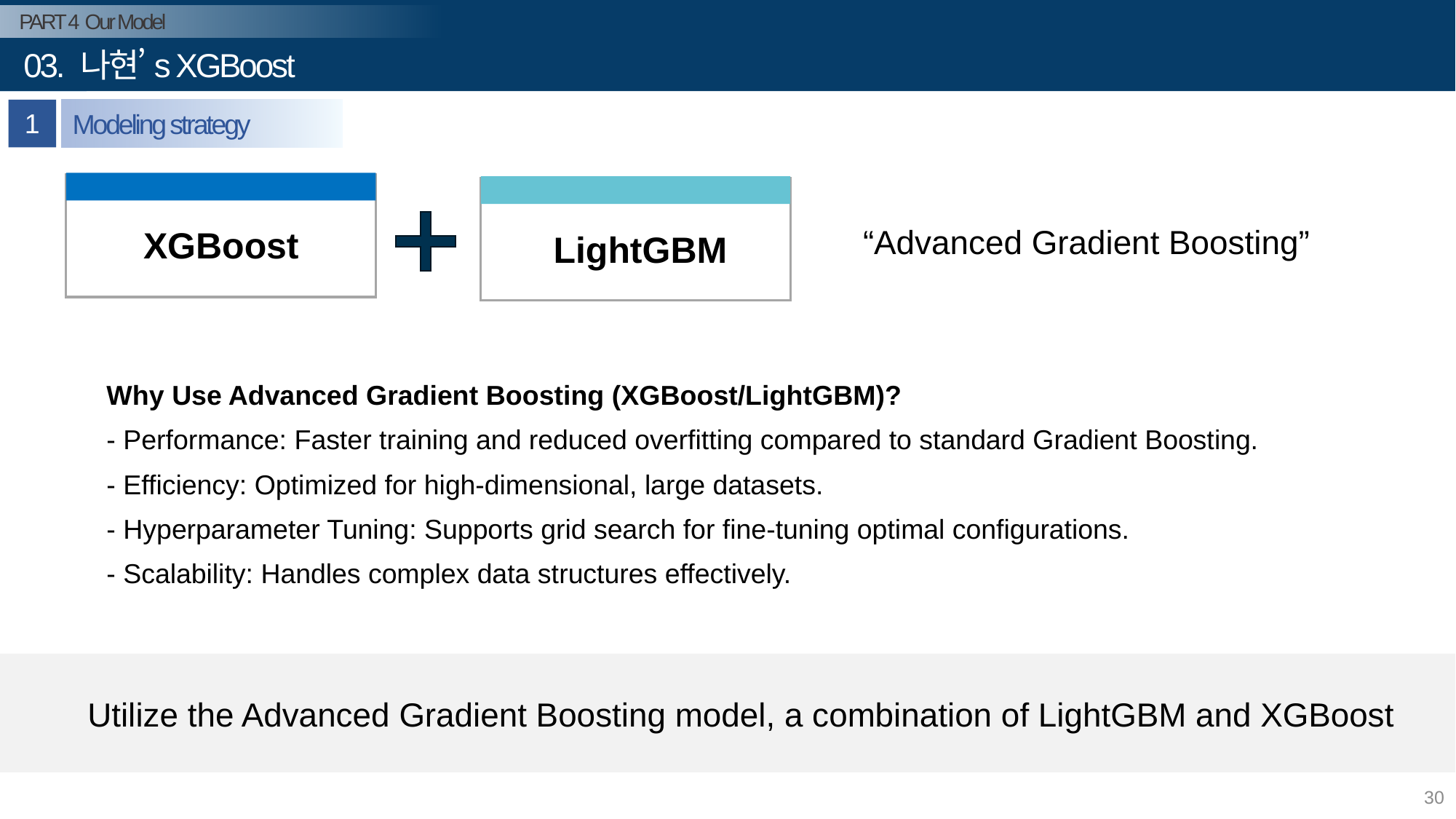

PART 4  Our Model

Part 1
 03. 나현’s XGBoost
연구 개요

1
Modeling strategy

XGBoost

LightGBM

“Advanced Gradient Boosting”
Why Use Advanced Gradient Boosting (XGBoost/LightGBM)?
- Performance: Faster training and reduced overfitting compared to standard Gradient Boosting.
- Efficiency: Optimized for high-dimensional, large datasets.
- Hyperparameter Tuning: Supports grid search for fine-tuning optimal configurations.
- Scalability: Handles complex data structures effectively.

Utilize the Advanced Gradient Boosting model, a combination of LightGBM and XGBoost

30